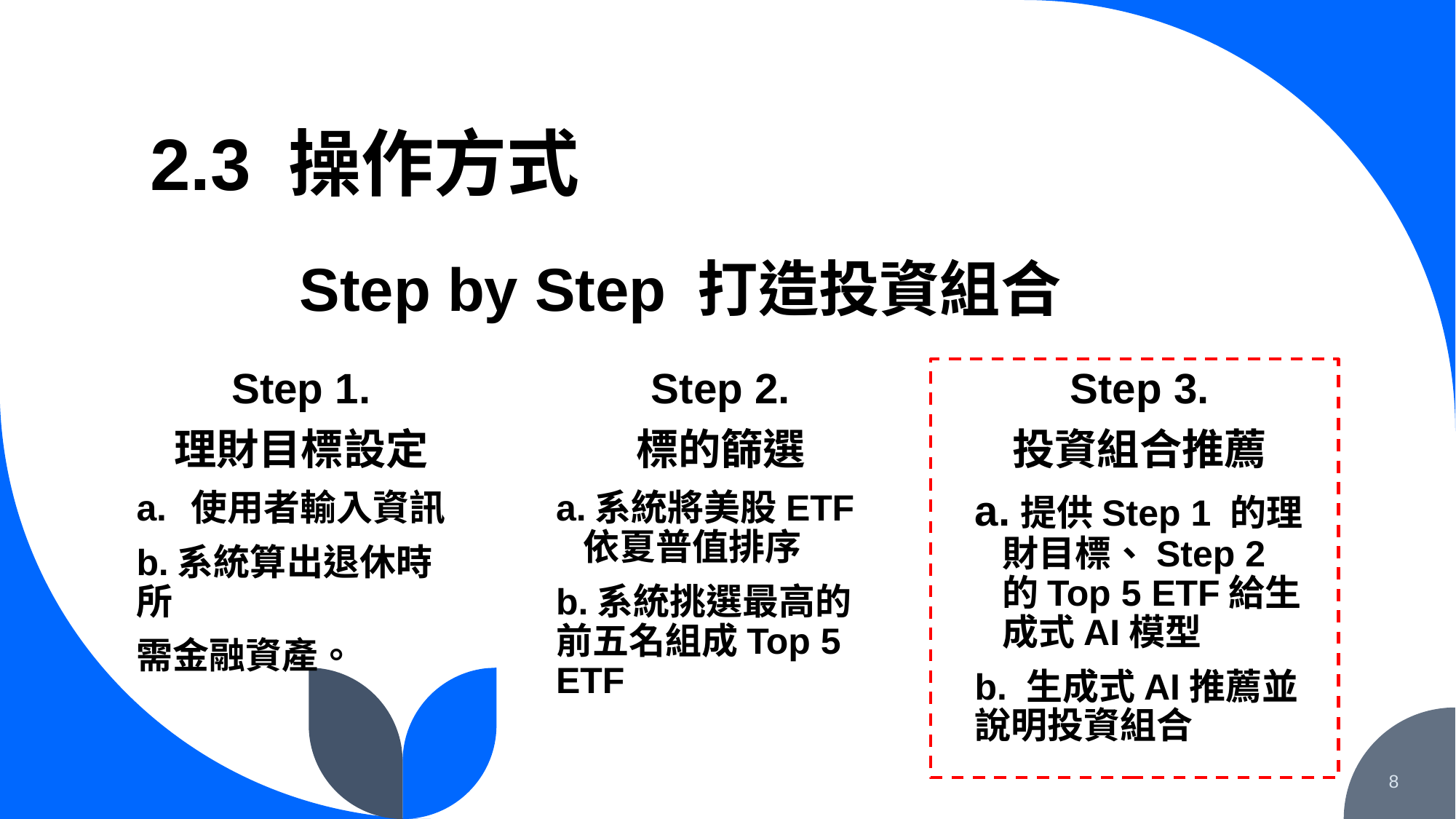

2.3 操作方式
Step by Step 打造投資組合

Step 1.
理財目標設定
使用者輸入資訊
b.系統算出退休時所
需金融資產。

Step 2.
標的篩選
a.系統將美股ETF依夏普值排序
b.系統挑選最高的前五名組成Top 5 ETF

Step 3.
投資組合推薦
a.提供Step 1 的理財目標、Step 2的Top 5 ETF給生成式AI模型
b. 生成式AI推薦並說明投資組合

8